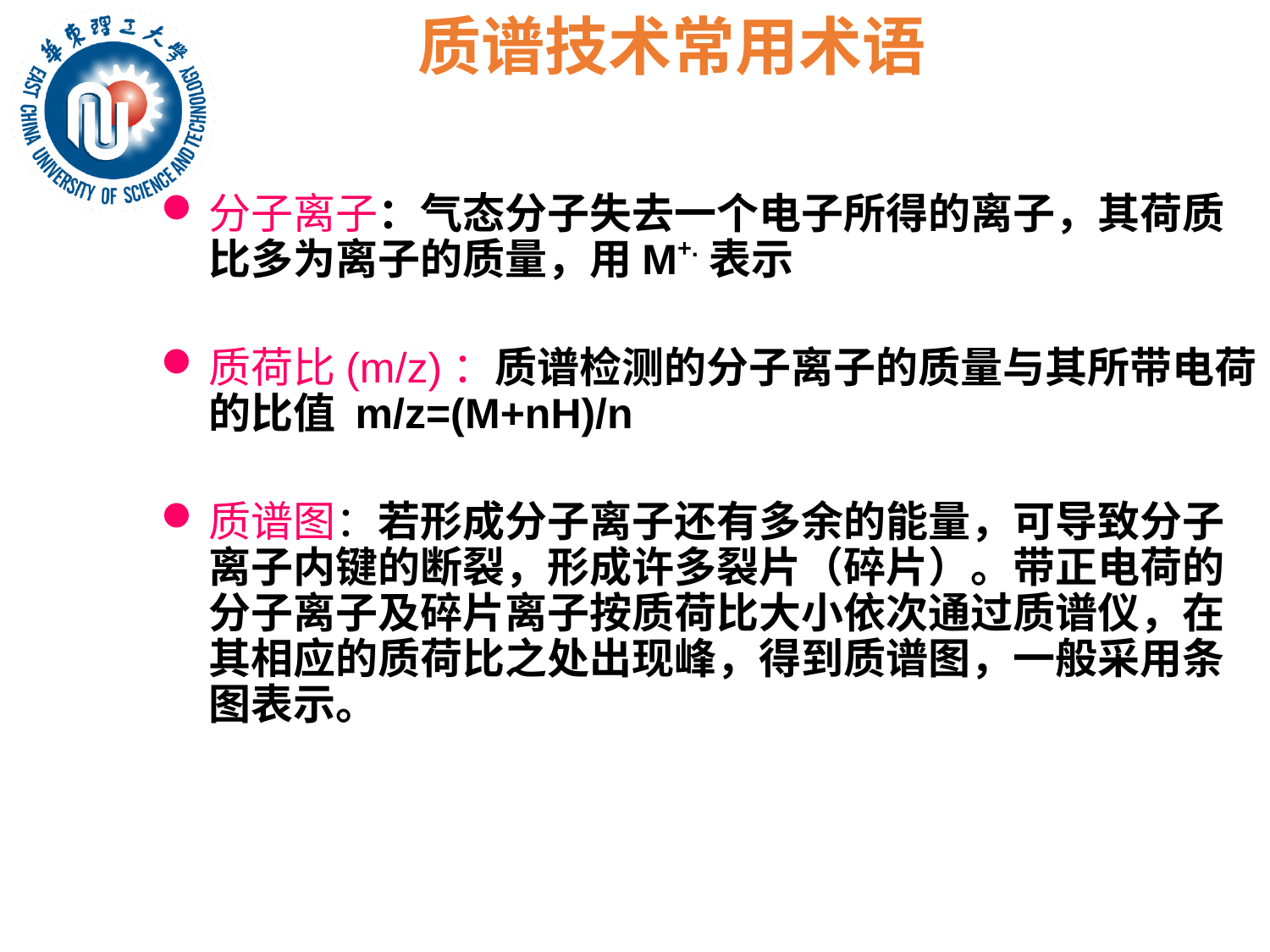

# 质谱技术常用术语
分子离子：气态分子失去一个电子所得的离子，其荷质比多为离子的质量，用M+.表示

质荷比(m/z)：质谱检测的分子离子的质量与其所带电荷的比值 m/z=(M+nH)/n

质谱图：若形成分子离子还有多余的能量，可导致分子离子内键的断裂，形成许多裂片（碎片）。带正电荷的分子离子及碎片离子按质荷比大小依次通过质谱仪，在其相应的质荷比之处出现峰，得到质谱图，一般采用条图表示。